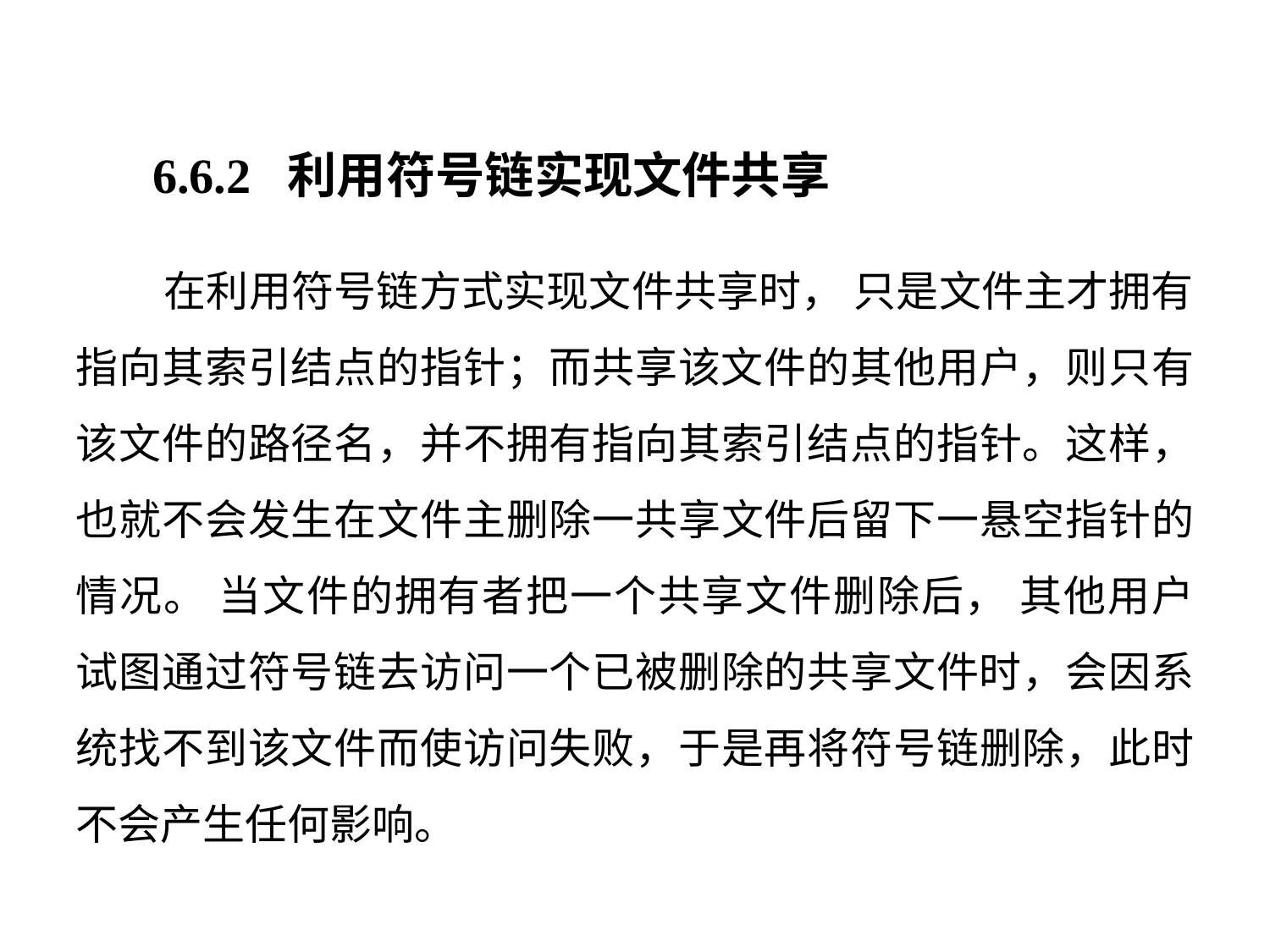

6.6.2  利用符号链实现文件共享
        在利用符号链方式实现文件共享时， 只是文件主才拥有指向其索引结点的指针；而共享该文件的其他用户，则只有该文件的路径名，并不拥有指向其索引结点的指针。这样， 也就不会发生在文件主删除一共享文件后留下一悬空指针的情况。 当文件的拥有者把一个共享文件删除后， 其他用户试图通过符号链去访问一个已被删除的共享文件时，会因系统找不到该文件而使访问失败，于是再将符号链删除，此时不会产生任何影响。